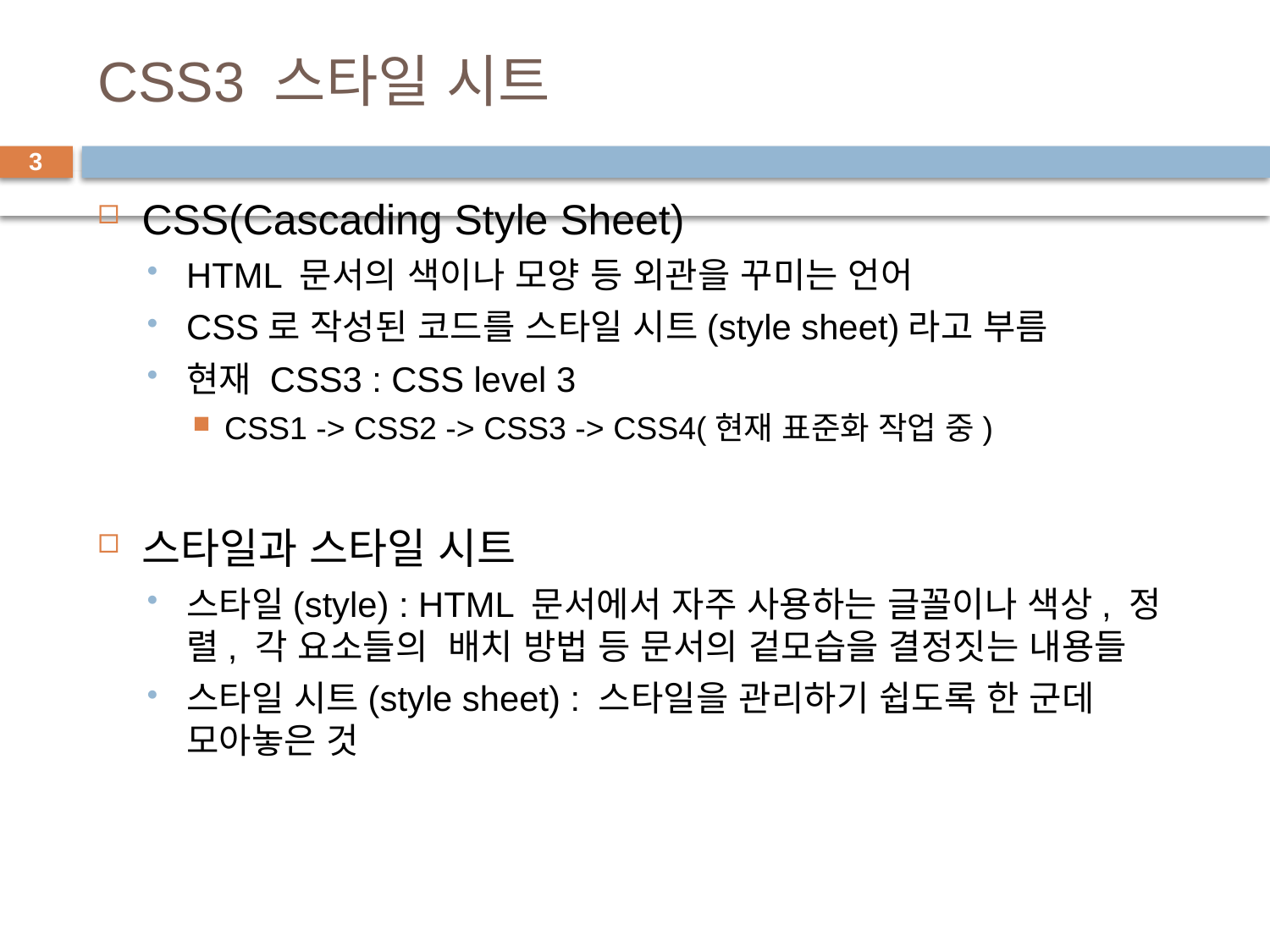

# CSS3 스타일 시트
3
CSS(Cascading Style Sheet)
HTML 문서의 색이나 모양 등 외관을 꾸미는 언어
CSS로 작성된 코드를 스타일 시트(style sheet)라고 부름
현재 CSS3 : CSS level 3
CSS1 -> CSS2 -> CSS3 -> CSS4(현재 표준화 작업 중)

스타일과 스타일 시트
스타일(style) : HTML 문서에서 자주 사용하는 글꼴이나 색상, 정렬, 각 요소들의  배치 방법 등 문서의 겉모습을 결정짓는 내용들
스타일 시트(style sheet) : 스타일을 관리하기 쉽도록 한 군데 모아놓은 것